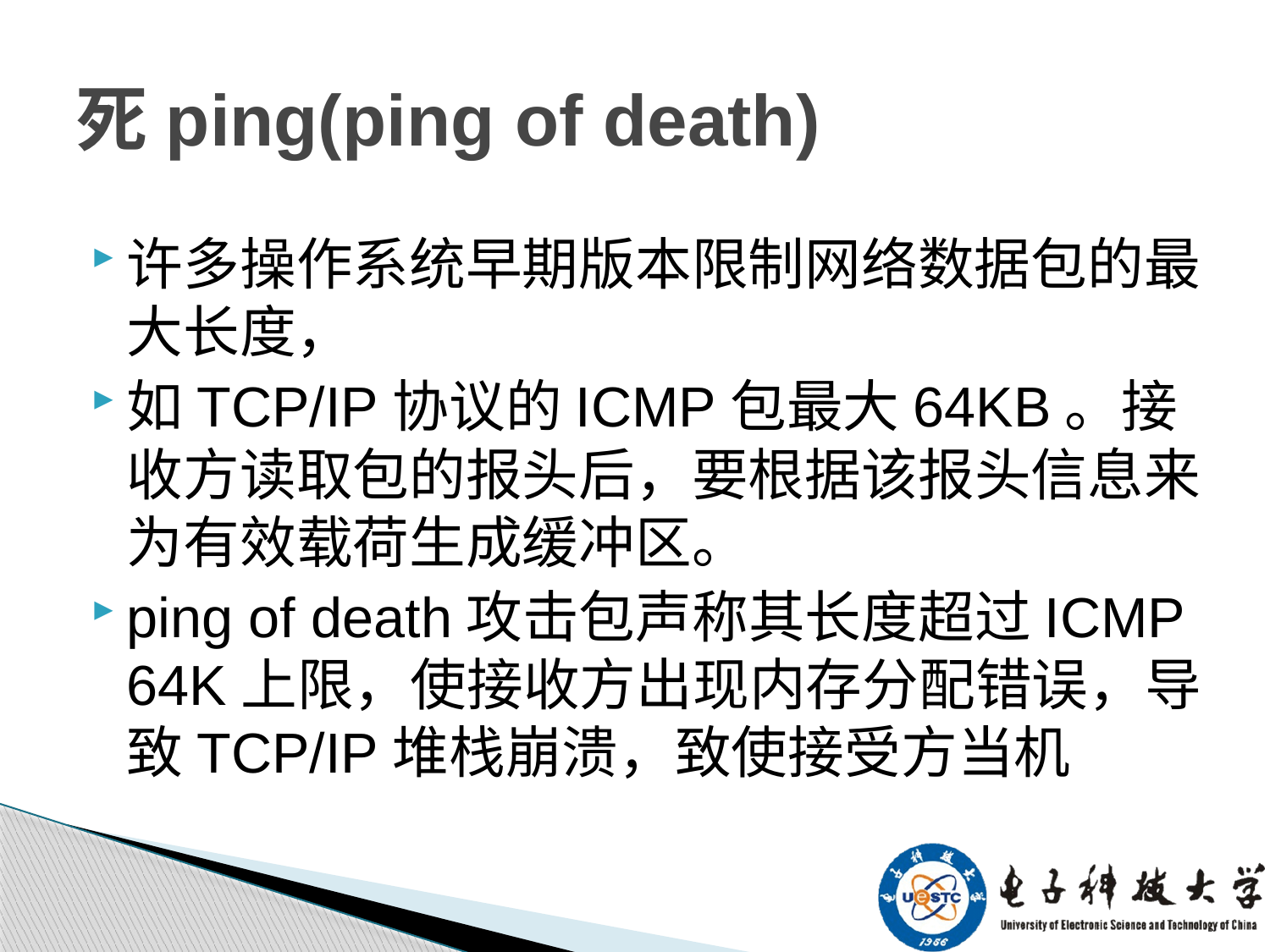

# 死ping(ping of death)
许多操作系统早期版本限制网络数据包的最大长度，
如TCP/IP协议的ICMP包最大64KB。接收方读取包的报头后，要根据该报头信息来为有效载荷生成缓冲区。
ping of death攻击包声称其长度超过ICMP 64K上限，使接收方出现内存分配错误，导致TCP/IP堆栈崩溃，致使接受方当机